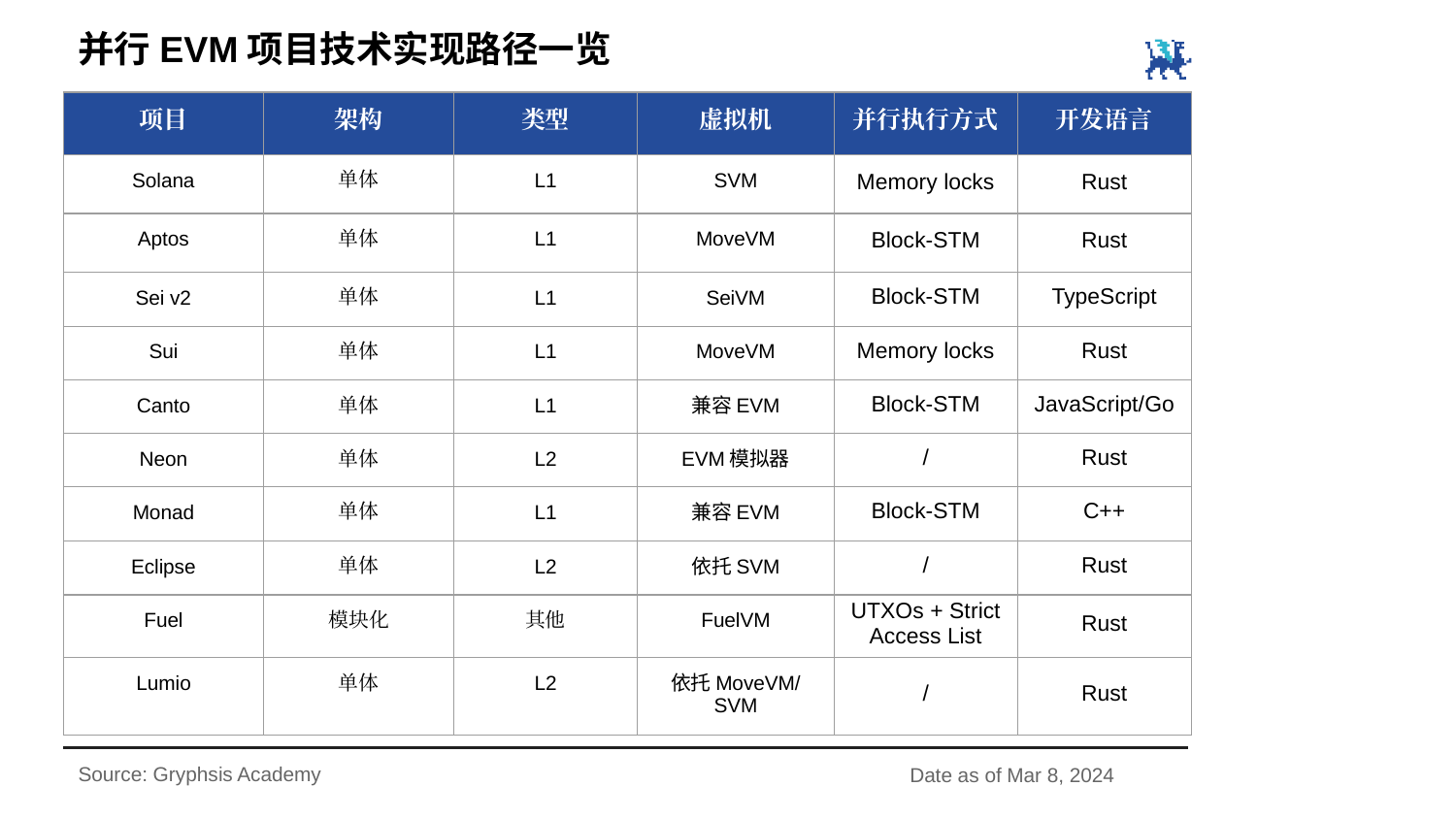

并行EVM项目技术实现路径一览

| 项目 | 架构 | 类型 | 虚拟机 | 并行执行方式 | 开发语言 |
| --- | --- | --- | --- | --- | --- |
| Solana | 单体 | L1 | SVM | Memory locks | Rust |
| Aptos | 单体 | L1 | MoveVM | Block-STM | Rust |
| Sei v2 | 单体 | L1 | SeiVM | Block-STM | TypeScript |
| Sui | 单体 | L1 | MoveVM | Memory locks | Rust |
| Canto | 单体 | L1 | 兼容EVM | Block-STM | JavaScript/Go |
| Neon | 单体 | L2 | EVM模拟器 | / | Rust |
| Monad | 单体 | L1 | 兼容EVM | Block-STM | C++ |
| Eclipse | 单体 | L2 | 依托SVM | / | Rust |
| Fuel | 模块化 | 其他 | FuelVM | UTXOs + Strict Access List | Rust |
| Lumio | 单体 | L2 | 依托MoveVM/SVM | / | Rust |
Source: Gryphsis Academy
Date as of Mar 8, 2024